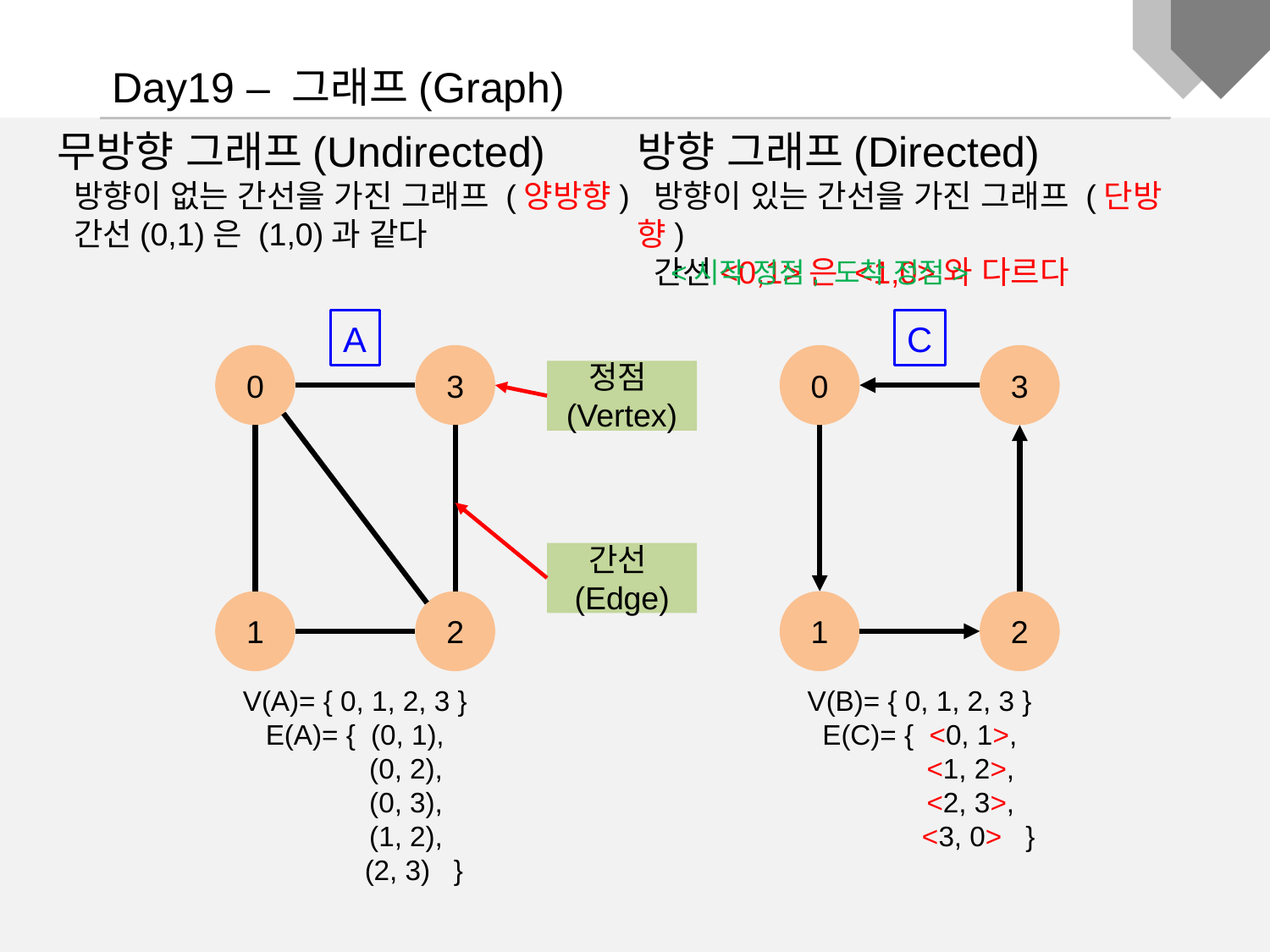

Day19 – 그래프(Graph)
무방향 그래프(Undirected)
 방향이 없는 간선을 가진 그래프 (양방향)
 간선(0,1)은 (1,0)과 같다

방향 그래프(Directed)
 방향이 있는 간선을 가진 그래프 (단방향)
 간선<0,1>은 <1,0>와 다르다

<시작 정점, 도착 정점>
A
0
3
1
2
V(A)= { 0, 1, 2, 3 }
E(A)= {  (0, 1),
             (0, 2),
             (0, 3),
             (1, 2),
                (2, 3)   }
C
0
3
1
2
V(B)= { 0, 1, 2, 3 }
E(C)= {  <0, 1>,
             <1, 2>,
             <2, 3>,
                <3, 0>   }
정점(Vertex)
간선(Edge)